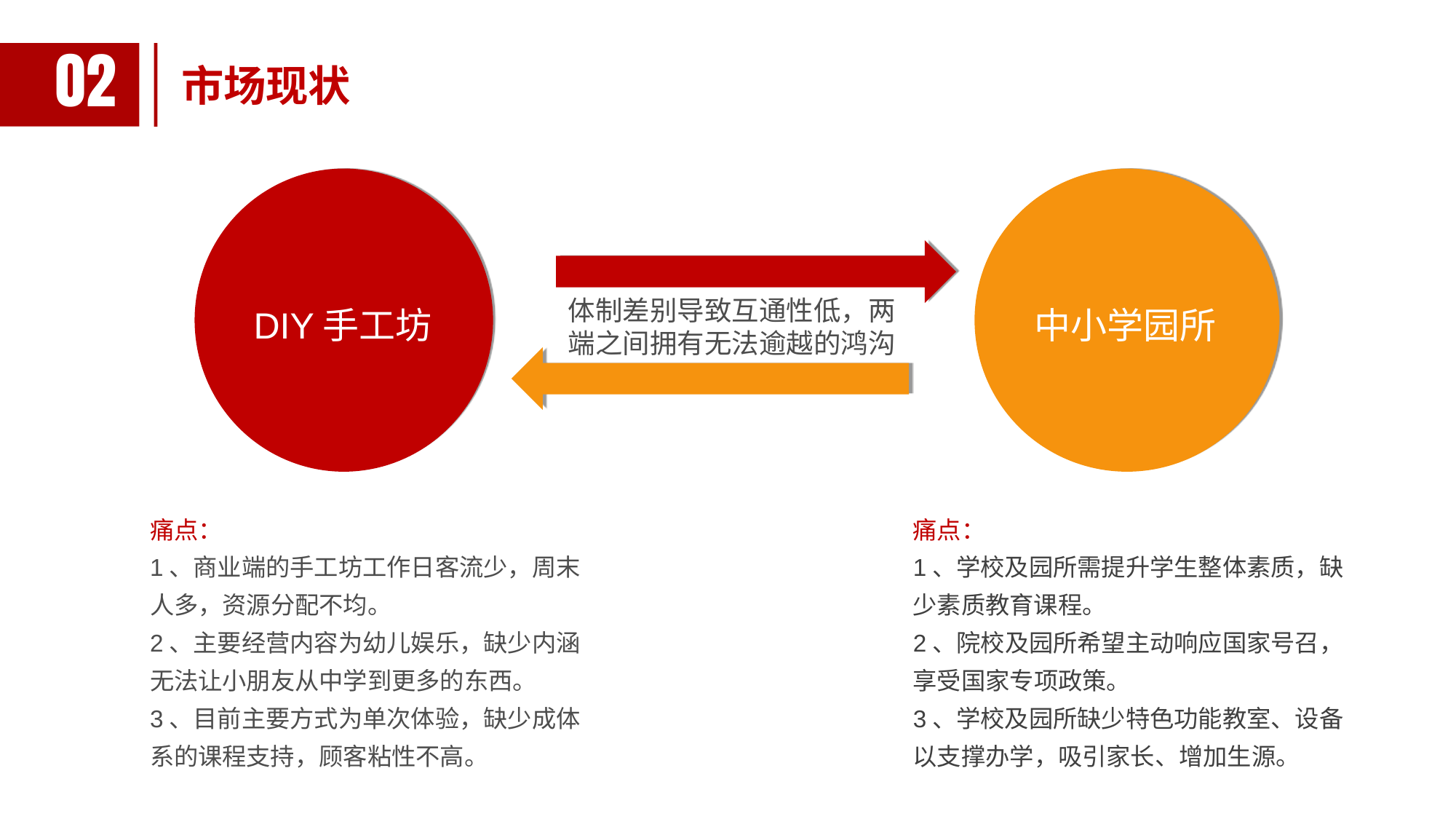

02

市场现状
DIY手工坊
中小学园所

体制差别导致互通性低，两端之间拥有无法逾越的鸿沟

痛点：
1、商业端的手工坊工作日客流少，周末人多，资源分配不均。
2、主要经营内容为幼儿娱乐，缺少内涵无法让小朋友从中学到更多的东西。
3、目前主要方式为单次体验，缺少成体系的课程支持，顾客粘性不高。
痛点：
1、学校及园所需提升学生整体素质，缺少素质教育课程。
2、院校及园所希望主动响应国家号召，享受国家专项政策。
3、学校及园所缺少特色功能教室、设备以支撑办学，吸引家长、增加生源。